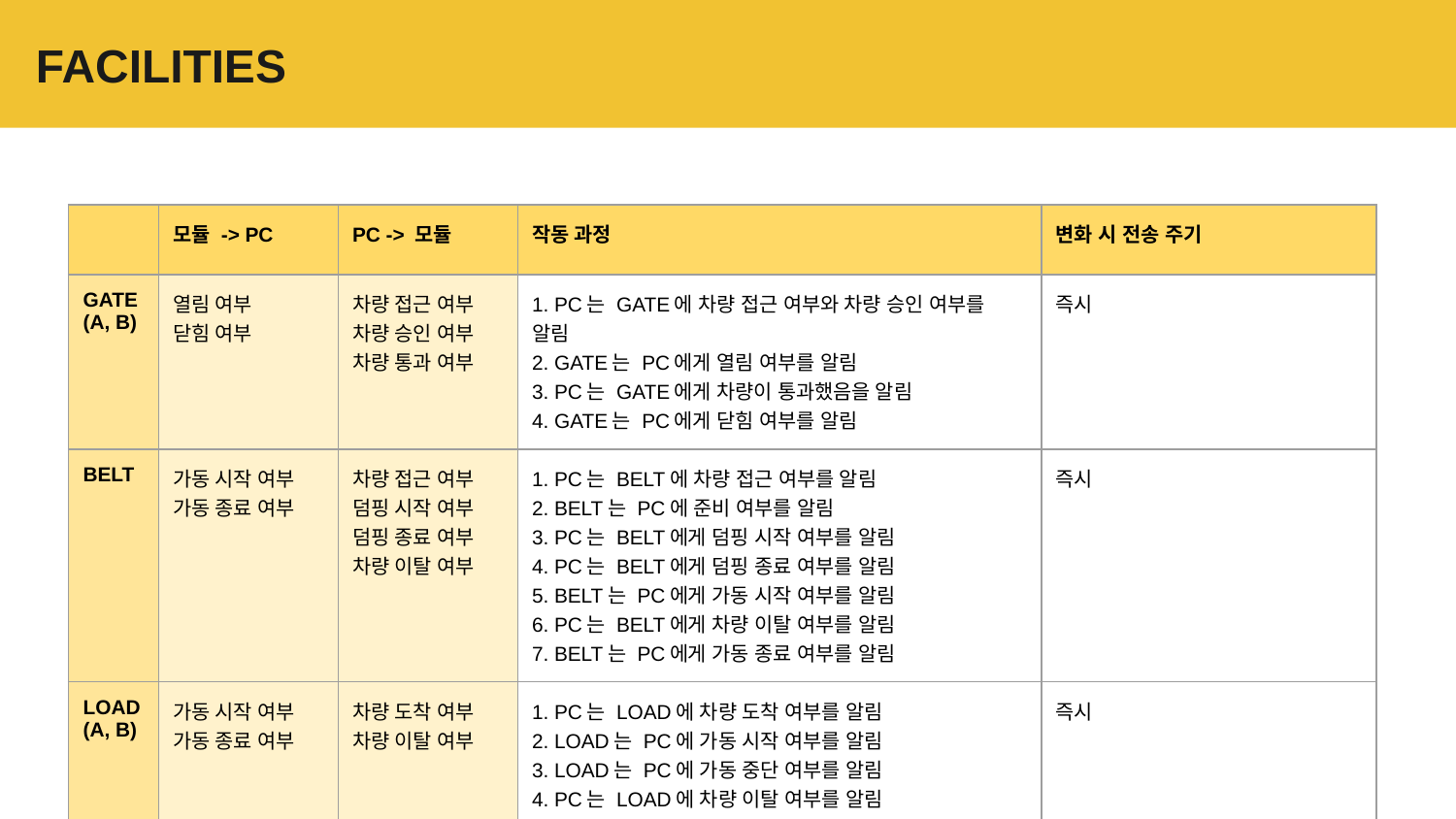

# FACILITIES
|  | 모듈 -> PC | PC -> 모듈 | 작동 과정 | 변화 시 전송 주기 |
| --- | --- | --- | --- | --- |
| GATE (A, B) | 열림 여부 닫힘 여부 | 차량 접근 여부 차량 승인 여부 차량 통과 여부 | 1. PC는 GATE에 차량 접근 여부와 차량 승인 여부를 알림 2. GATE는 PC에게 열림 여부를 알림 3. PC는 GATE에게 차량이 통과했음을 알림 4. GATE는 PC에게 닫힘 여부를 알림 | 즉시 |
| BELT | 가동 시작 여부 가동 종료 여부 | 차량 접근 여부 덤핑 시작 여부 덤핑 종료 여부 차량 이탈 여부 | 1. PC는 BELT에 차량 접근 여부를 알림 2. BELT는 PC에 준비 여부를 알림 3. PC는 BELT에게 덤핑 시작 여부를 알림 4. PC는 BELT에게 덤핑 종료 여부를 알림 5. BELT는 PC에게 가동 시작 여부를 알림 6. PC는 BELT에게 차량 이탈 여부를 알림 7. BELT는 PC에게 가동 종료 여부를 알림 | 즉시 |
| LOAD (A, B) | 가동 시작 여부 가동 종료 여부 | 차량 도착 여부 차량 이탈 여부 | 1. PC는 LOAD에 차량 도착 여부를 알림 2. LOAD는 PC에 가동 시작 여부를 알림 3. LOAD는 PC에 가동 중단 여부를 알림 4. PC는 LOAD에 차량 이탈 여부를 알림 | 즉시 |